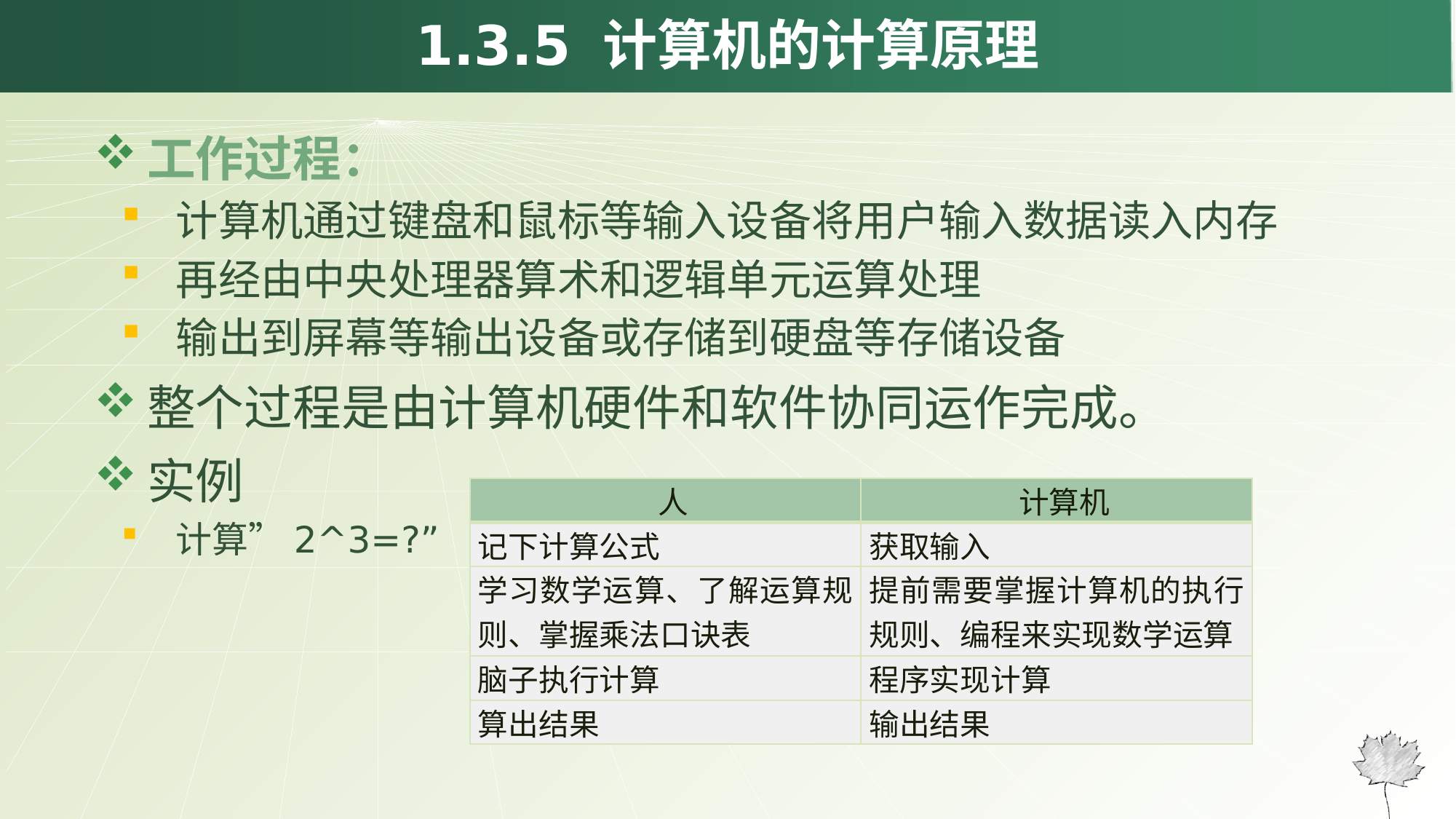

1.3.5 计算机的计算原理
工作过程：
计算机通过键盘和鼠标等输入设备将用户输入数据读入内存
再经由中央处理器算术和逻辑单元运算处理
输出到屏幕等输出设备或存储到硬盘等存储设备
整个过程是由计算机硬件和软件协同运作完成。
实例
计算”2^3=?”

| 人 | 计算机 |
| --- | --- |
| 记下计算公式 | 获取输入 |
| 学习数学运算、了解运算规则、掌握乘法口诀表 | 提前需要掌握计算机的执行规则、编程来实现数学运算 |
| 脑子执行计算 | 程序实现计算 |
| 算出结果 | 输出结果 |